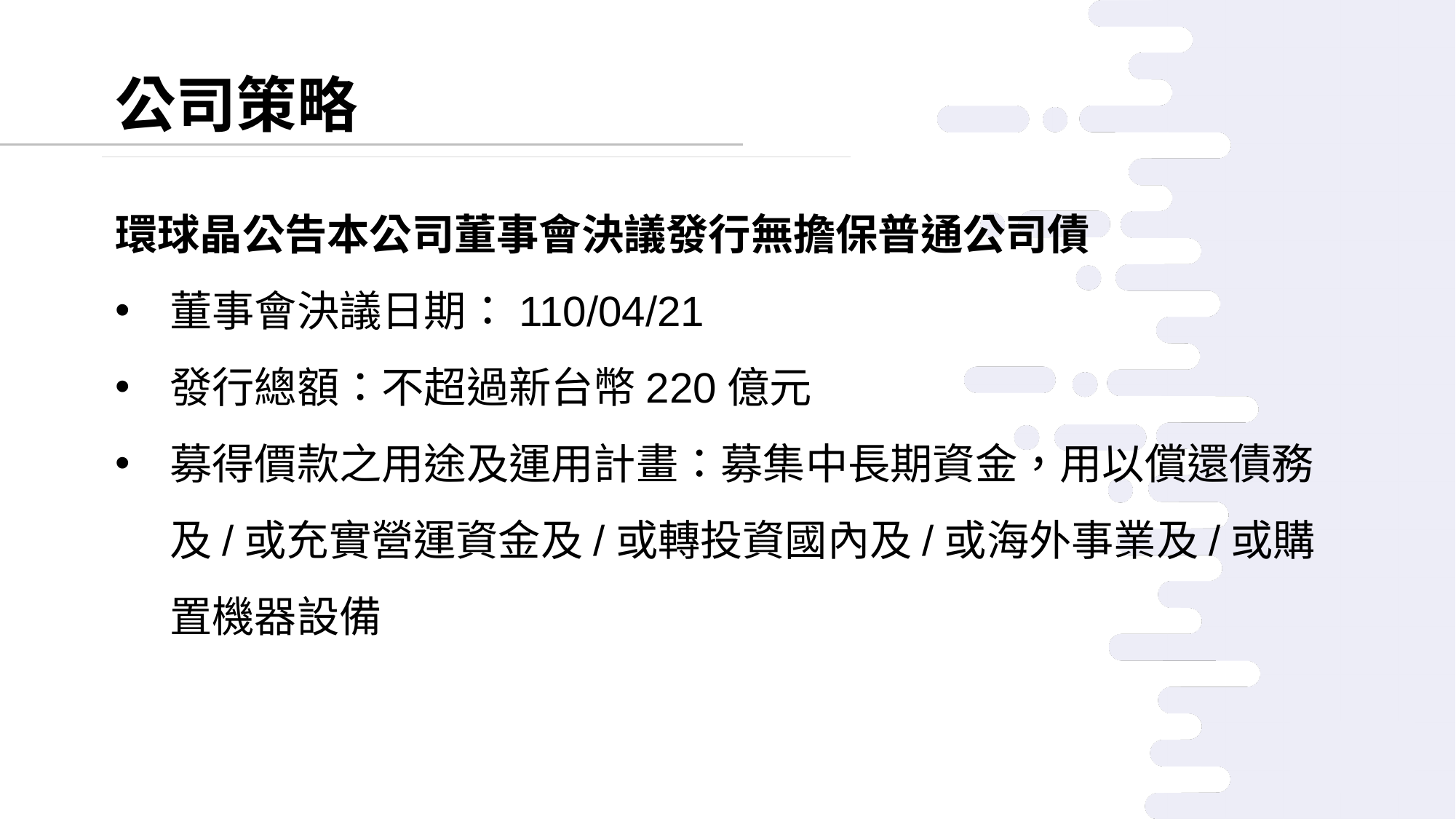

公司策略
環球晶公告本公司董事會決議發行無擔保普通公司債
董事會決議日期：110/04/21
發行總額：不超過新台幣220億元
募得價款之用途及運用計畫：募集中長期資金，用以償還債務及/或充實營運資金及/或轉投資國內及/或海外事業及/或購置機器設備